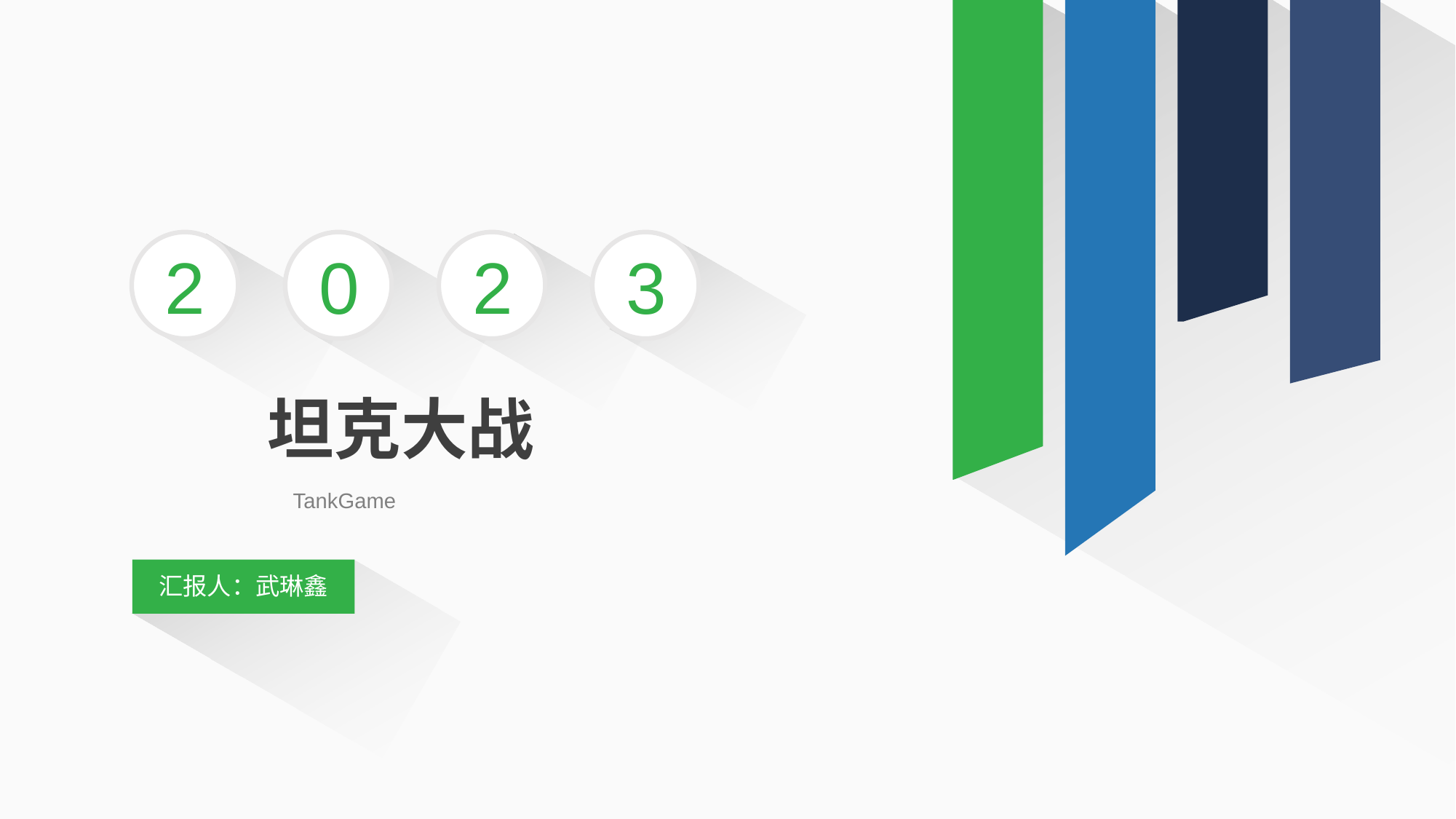

2

0

2

3

        坦克大战
                           TankGame

汇报人：武琳鑫